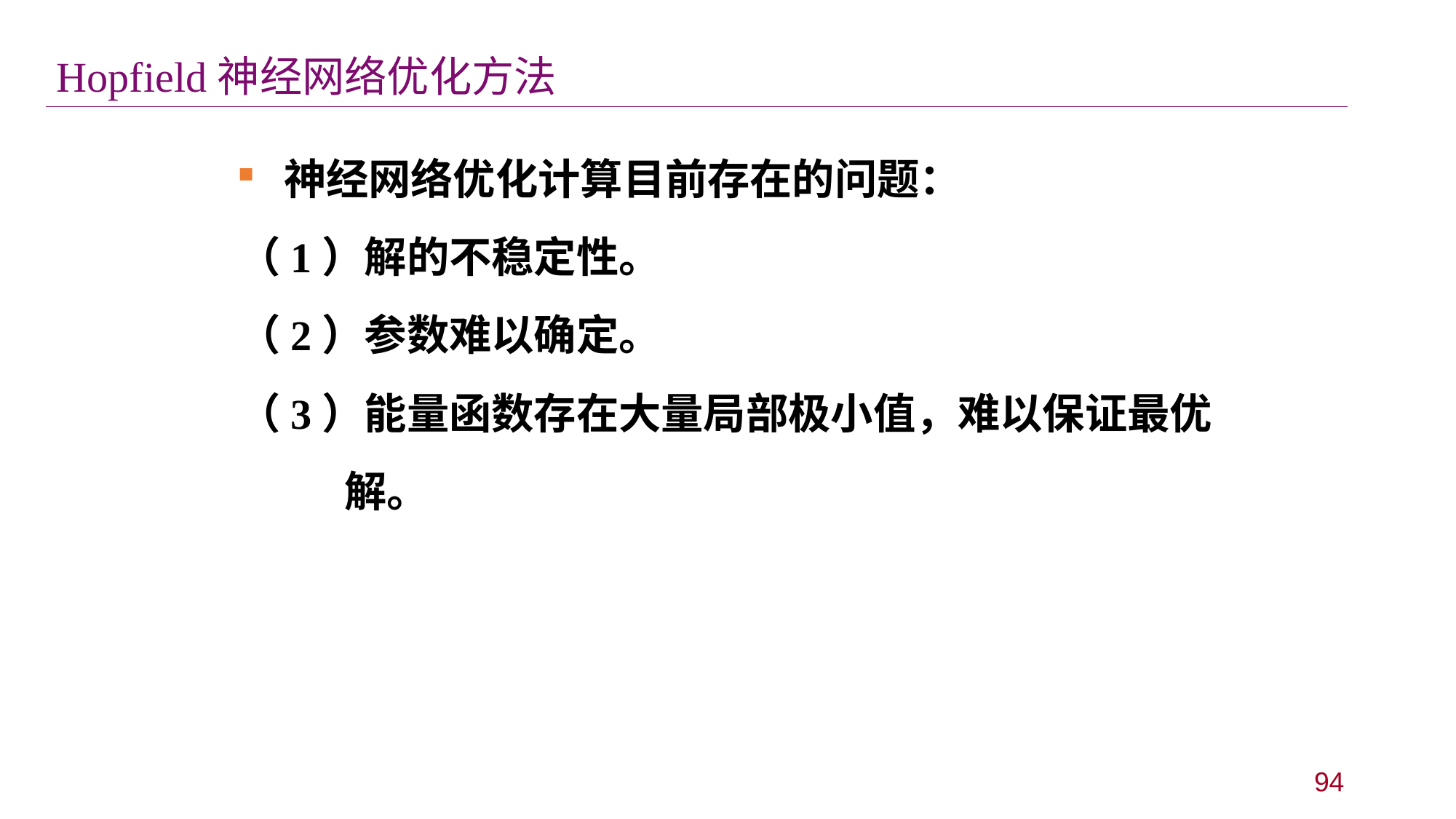

Hopfield神经网络优化方法
  神经网络优化计算目前存在的问题：
（1）解的不稳定性。
（2）参数难以确定。
（3）能量函数存在大量局部极小值，难以保证最优
          解。
94